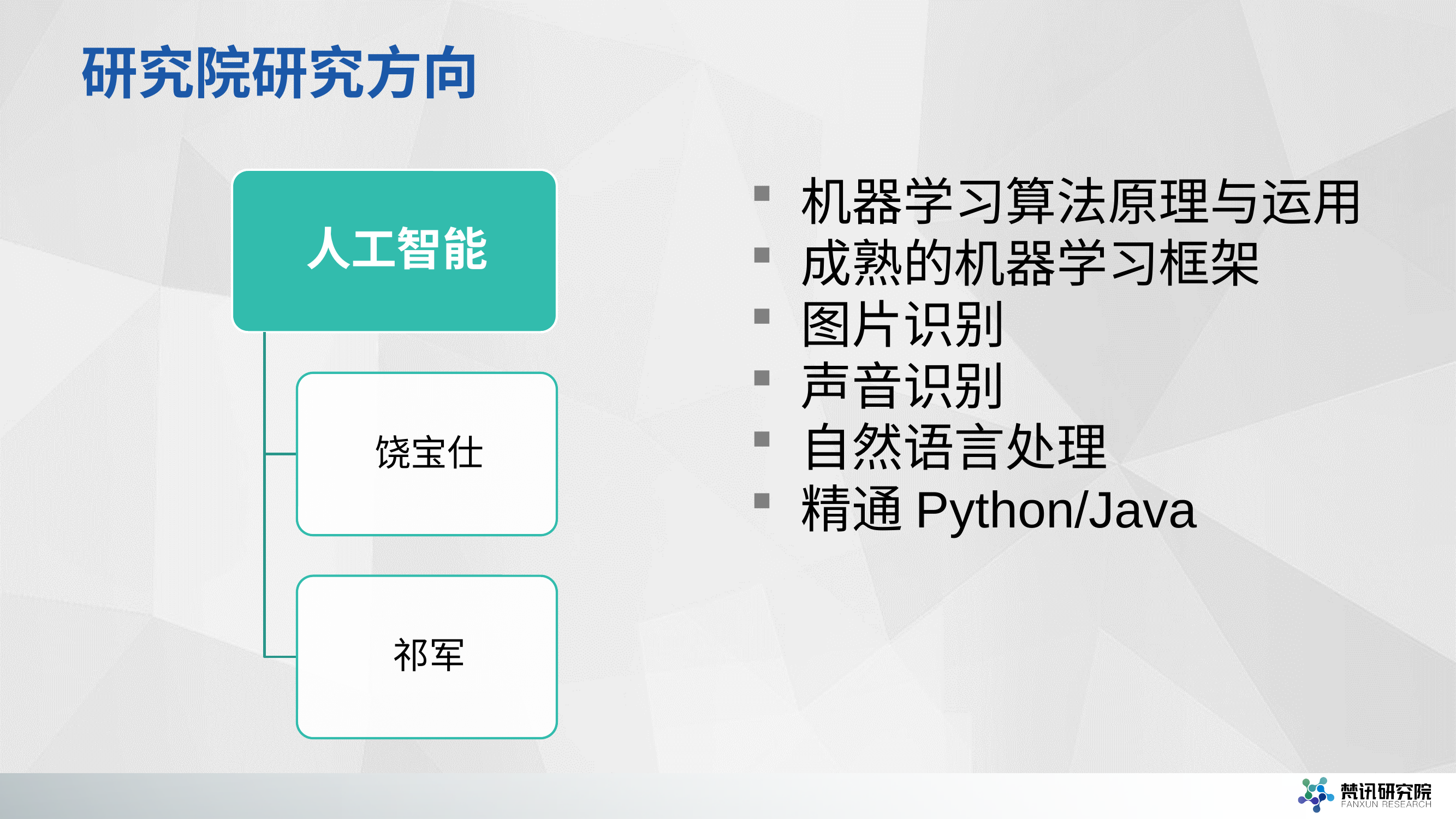

# 研究院研究方向
机器学习算法原理与运用
成熟的机器学习框架
图片识别
声音识别
自然语言处理
精通Python/Java
人工智能
饶宝仕
祁军